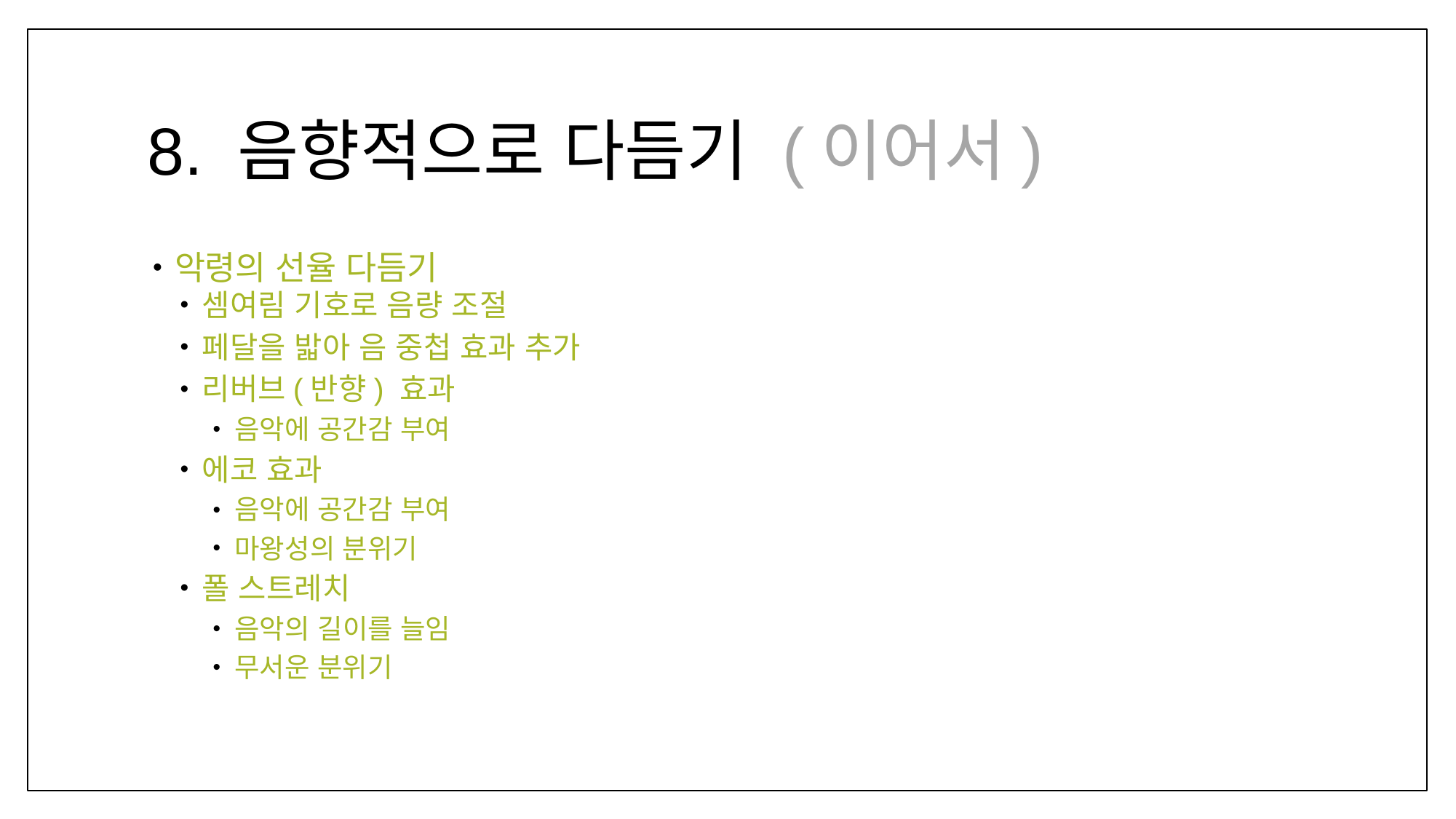

# 8. 음향적으로 다듬기 (이어서)
악령의 선율 다듬기
셈여림 기호로 음량 조절
페달을 밟아 음 중첩 효과 추가
리버브(반향) 효과
음악에 공간감 부여
에코 효과
음악에 공간감 부여
마왕성의 분위기
폴 스트레치
음악의 길이를 늘임
무서운 분위기